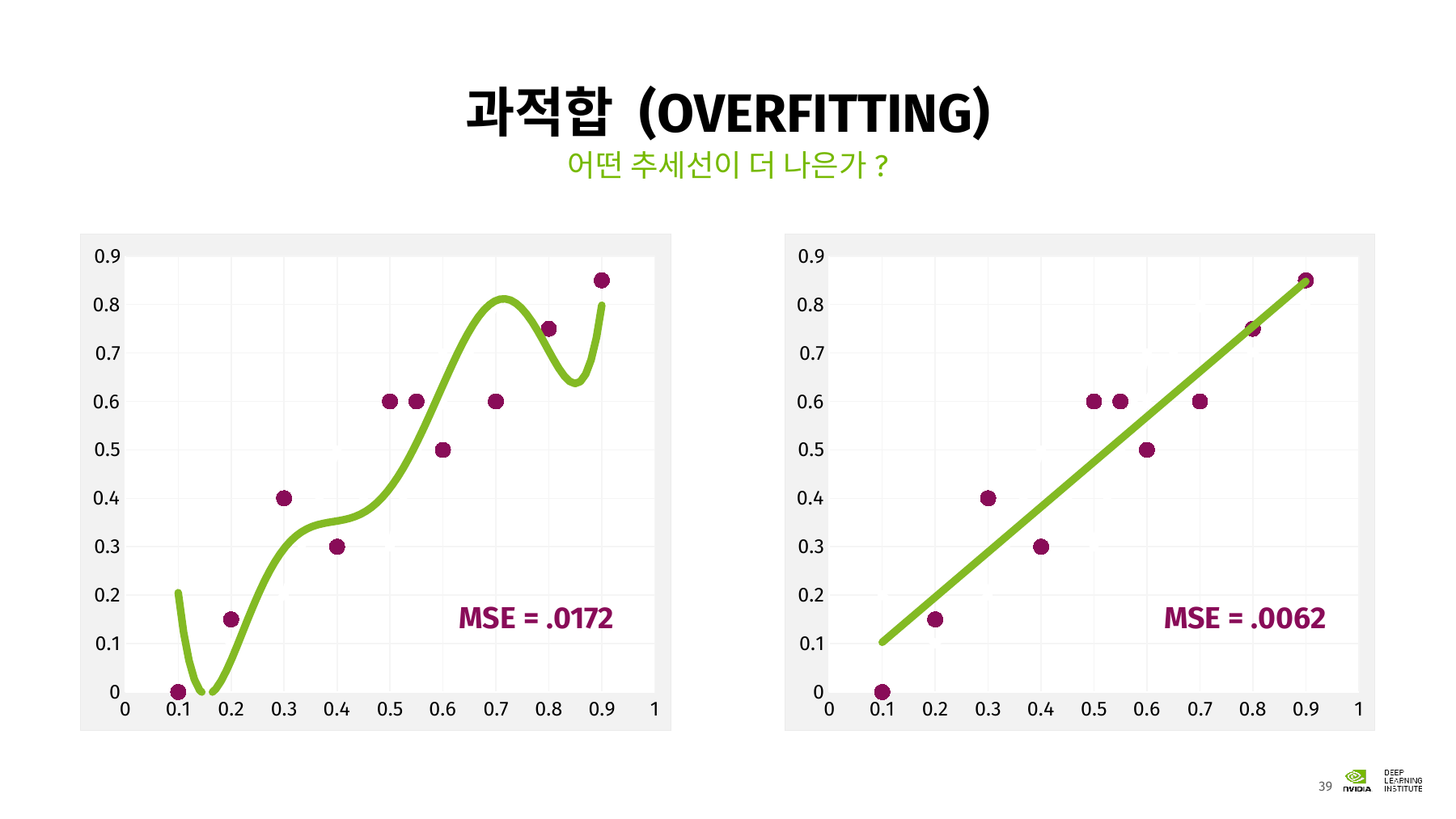

# 과적합 (Overfitting)
어떤 추세선이 더 나은가?

### Chart

| Category | Y-Values | New Y-Values |
|---|---|---|

### Chart

| Category | Y-Values | New Y-Values |
|---|---|---|
MSE = .0172
MSE = .0062